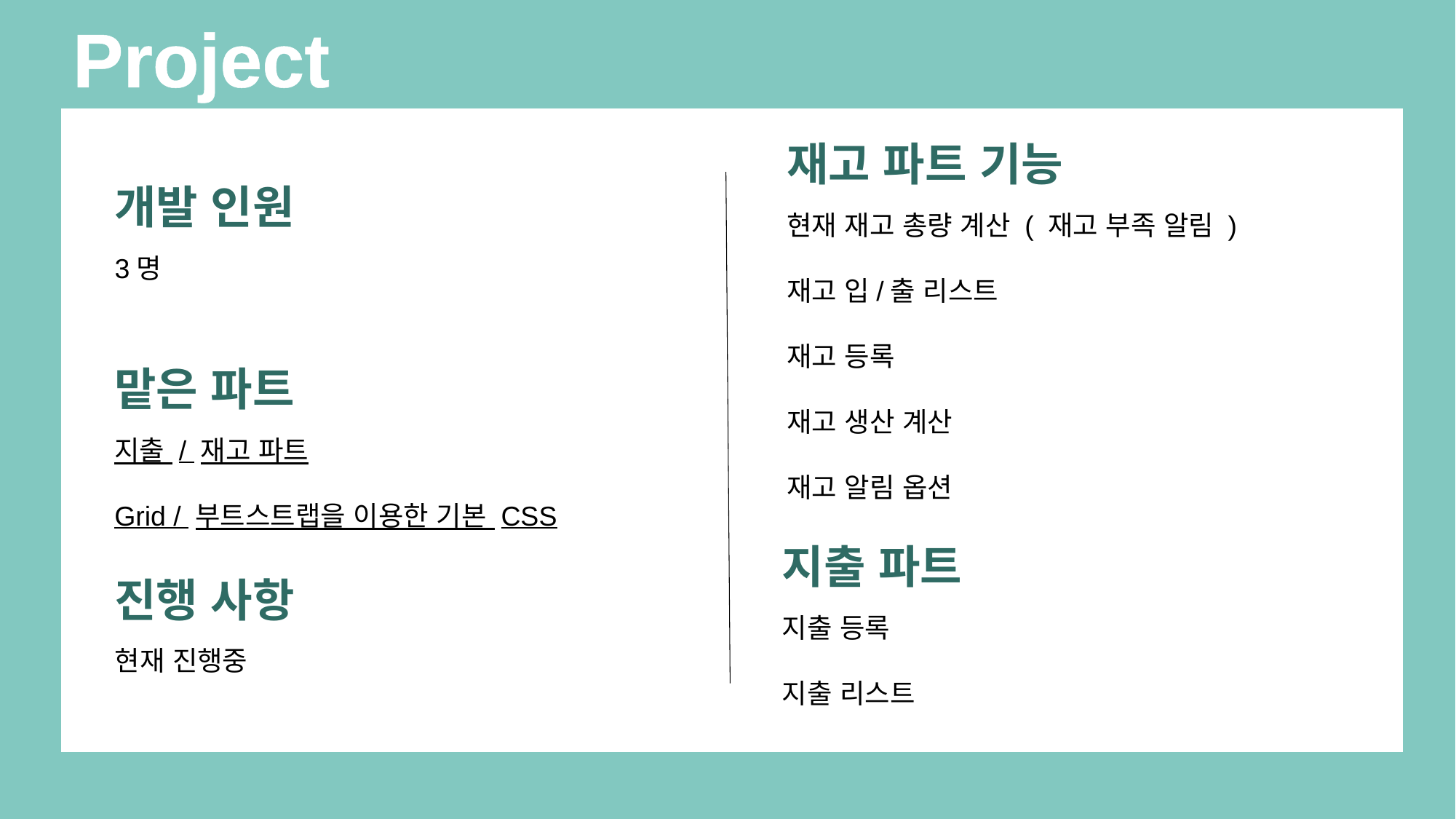

Project
Phone) +82 010-3655-9079E-mail) dsh21389@naver.comGithub) github.com/dosu89Notion)
재고 파트 기능

현재 재고 총량 계산 ( 재고 부족 알림 )

재고 입/출 리스트

재고 등록

재고 생산 계산

재고 알림 옵션

개발 인원

3명
맡은 파트

지출 / 재고 파트

Grid / 부트스트랩을 이용한 기본 CSS
지출 파트

지출 등록

지출 리스트
진행 사항

현재 진행중